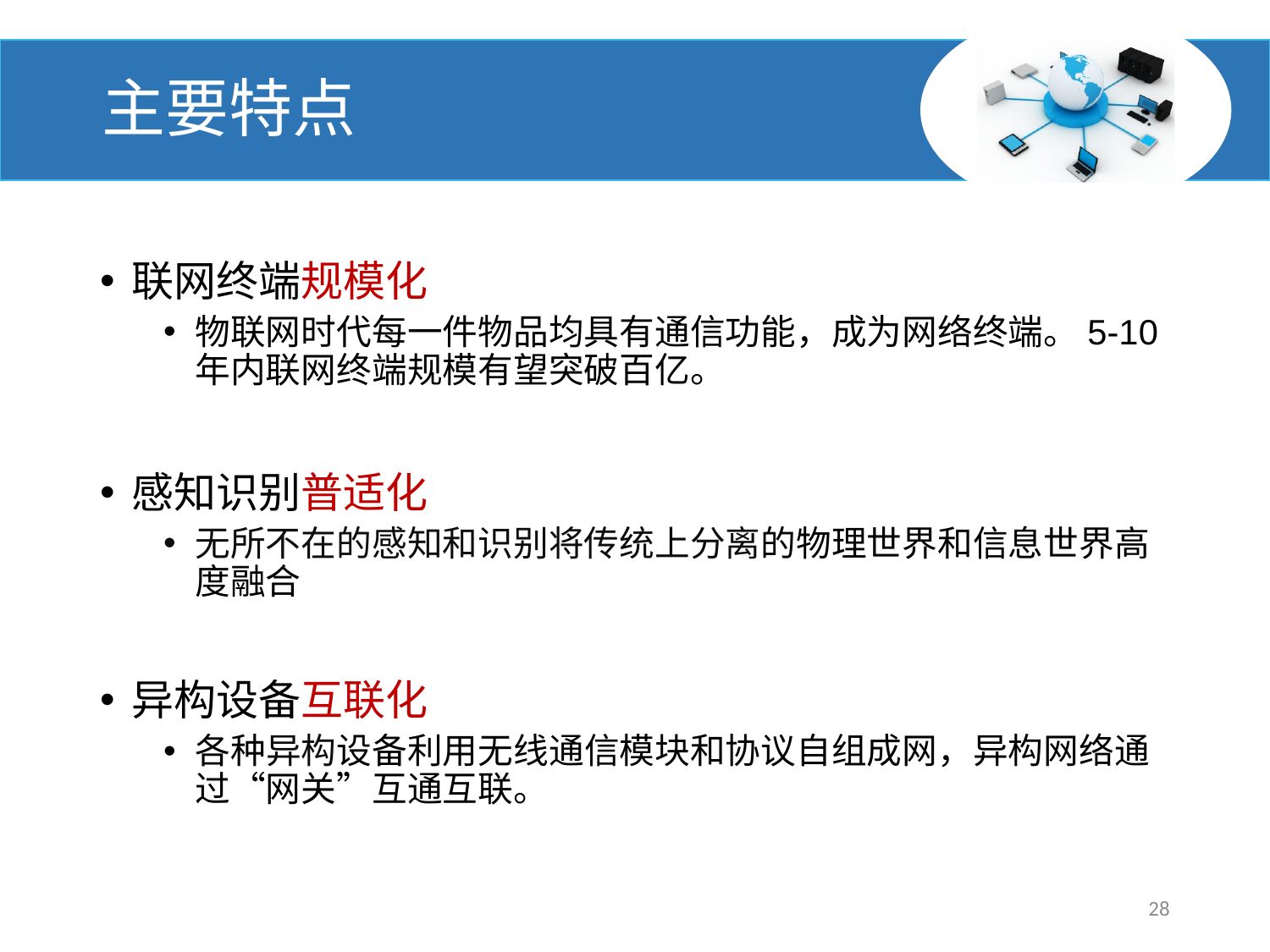

# 主要特点
联网终端规模化
物联网时代每一件物品均具有通信功能，成为网络终端。5-10年内联网终端规模有望突破百亿。

感知识别普适化
无所不在的感知和识别将传统上分离的物理世界和信息世界高度融合

异构设备互联化
各种异构设备利用无线通信模块和协议自组成网，异构网络通过“网关”互通互联。

28